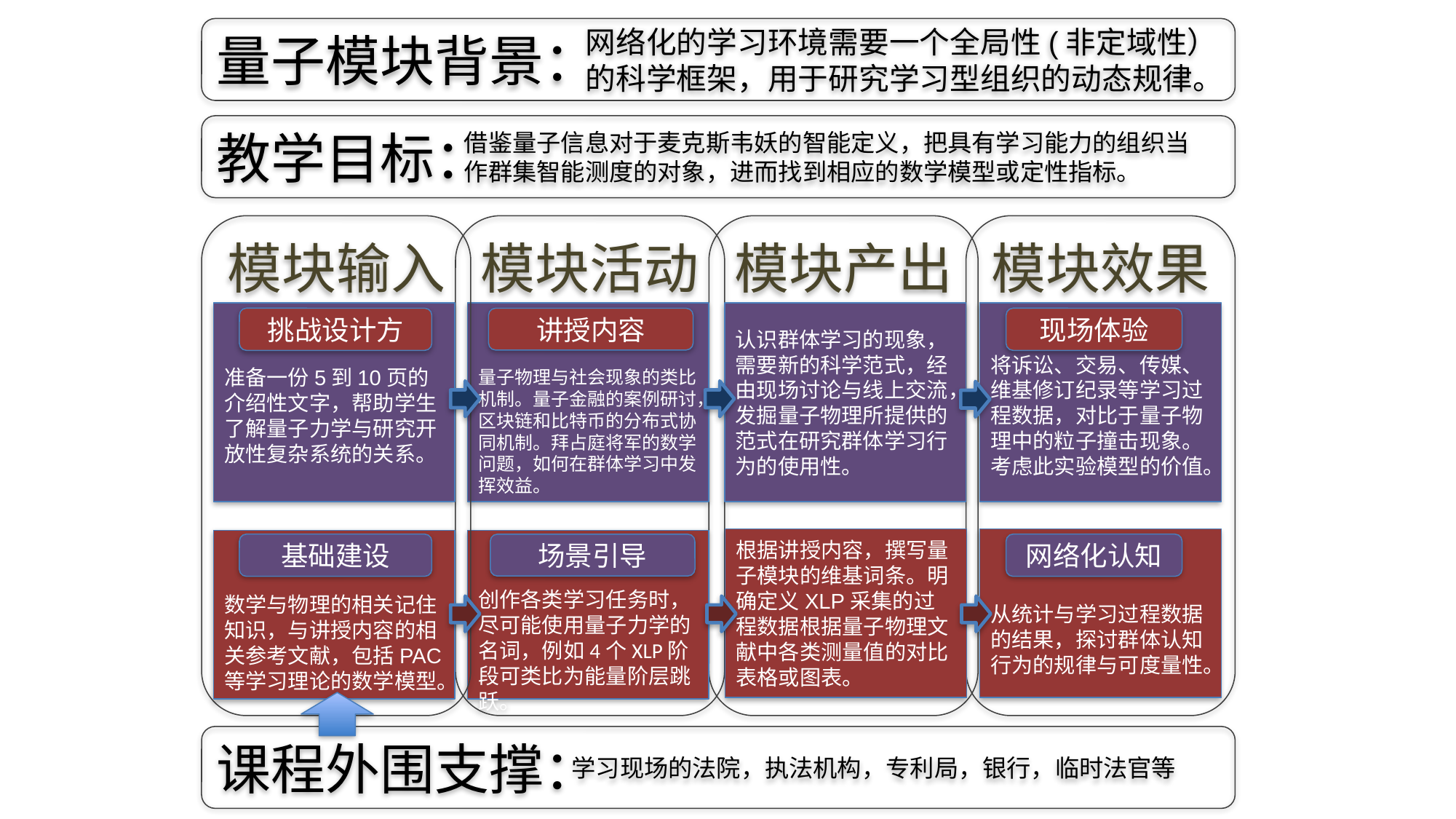

量子模块背景：
网络化的学习环境需要一个全局性(非定域性）的科学框架，用于研究学习型组织的动态规律。
教学目标：
借鉴量子信息对于麦克斯韦妖的智能定义，把具有学习能力的组织当作群集智能测度的对象，进而找到相应的数学模型或定性指标。
模块输入
模块活动
模块产出
模块效果

准备一份5到10页的介绍性文字，帮助学生了解量子力学与研究开放性复杂系统的关系。
量子物理与社会现象的类比机制。量子金融的案例研讨，区块链和比特币的分布式协同机制。拜占庭将军的数学问题，如何在群体学习中发挥效益。
认识群体学习的现象，需要新的科学范式，经由现场讨论与线上交流，发掘量子物理所提供的范式在研究群体学习行为的使用性。

将诉讼、交易、传媒、维基修订纪录等学习过程数据，对比于量子物理中的粒子撞击现象。考虑此实验模型的价值。
挑战设计方
讲授内容
现场体验

根据讲授内容，撰写量子模块的维基词条。明确定义XLP采集的过程数据根据量子物理文献中各类测量值的对比表格或图表。

从统计与学习过程数据的结果，探讨群体认知行为的规律与可度量性。
数学与物理的相关记住知识，与讲授内容的相关参考文献，包括PAC等学习理论的数学模型。

创作各类学习任务时，尽可能使用量子力学的名词，例如4个XLP阶段可类比为能量阶层跳跃。
基础建设
场景引导
网络化认知

课程外围支撑：
学习现场的法院，执法机构，专利局，银行，临时法官等